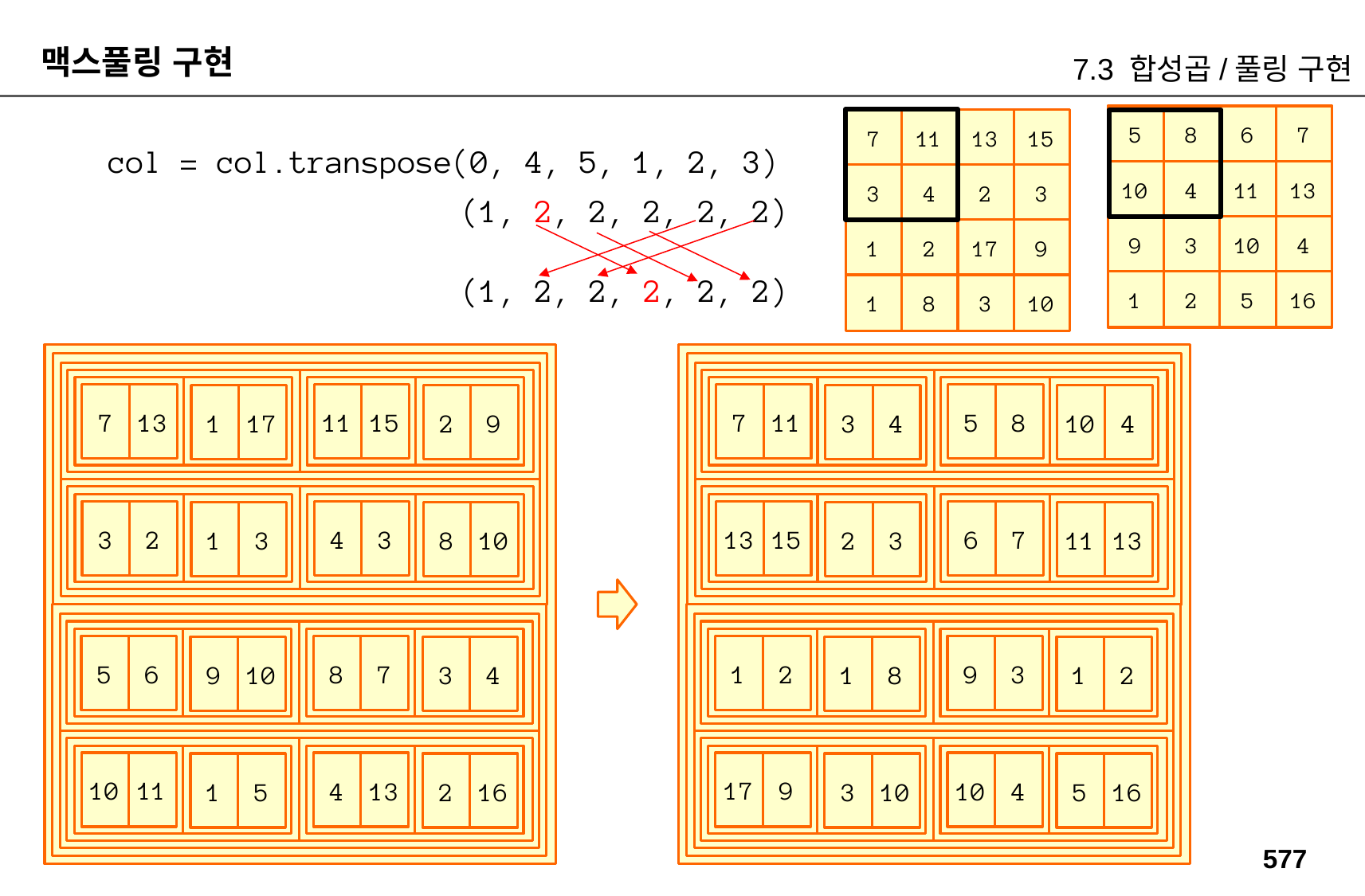

맥스풀링 구현
7.3 합성곱/풀링 구현
5
8
6
7

7
11
13
15

col = col.transpose(0, 4, 5, 1, 2, 3)
10
4
11
13
3
4
2
3
               (1, 2, 2, 2, 2, 2)

               (1, 2, 2, 2, 2, 2)

9
3
10
4
1
2
17
9
1
2
5
16
1
8
3
10

7
13
7
11
11
15
5
8
1
17
3
4
2
9
10
4

3
2
13
15
4
3
6
7
1
3
2
3
8
10
11
13

5
6
1
2
8
7
9
3
9
10
1
8
3
4
1
2

10
11
17
9
4
13
10
4
1
5
3
10
2
16
5
16